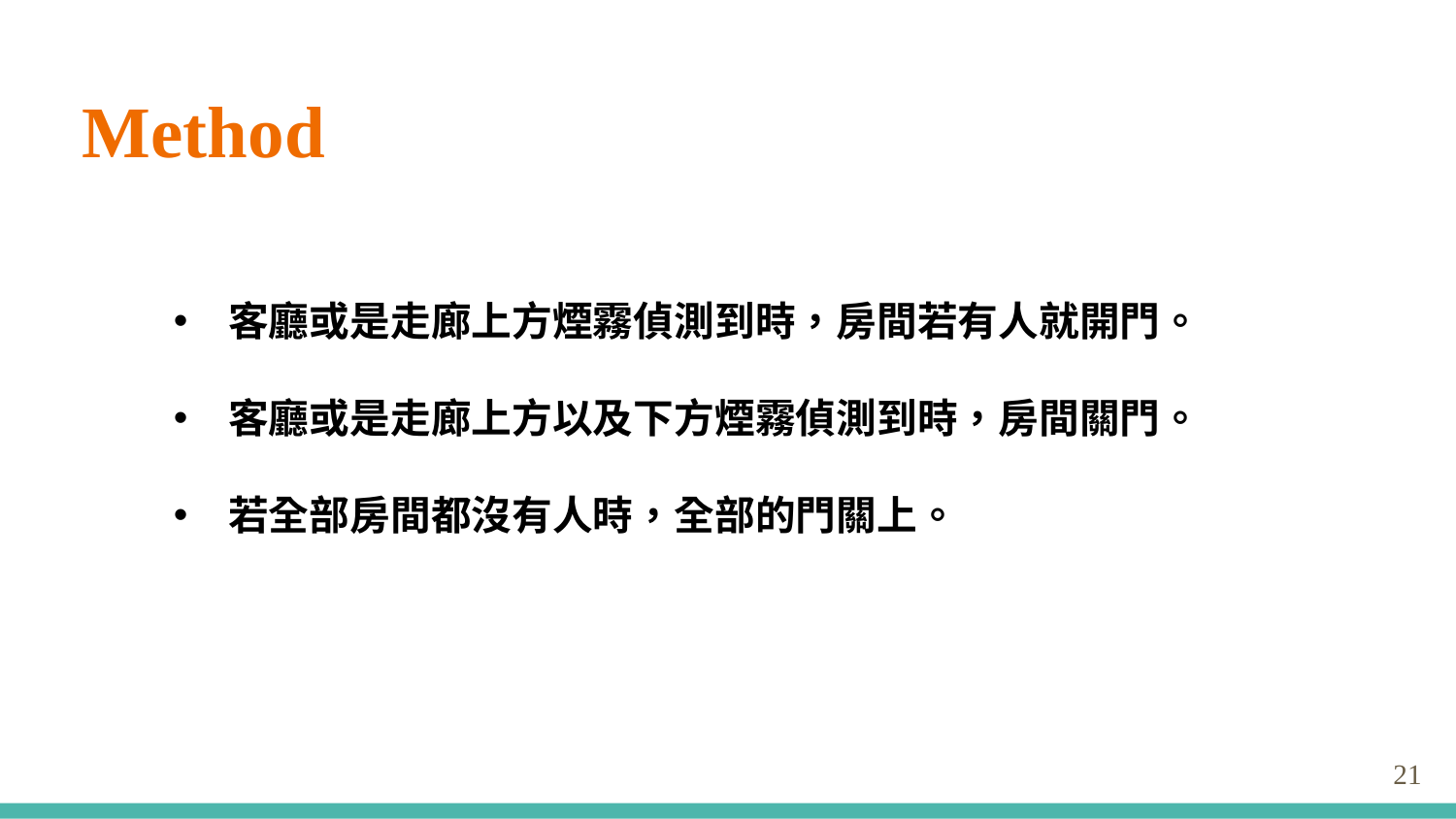

# Method

客廳或是走廊上方煙霧偵測到時，房間若有人就開門。

客廳或是走廊上方以及下方煙霧偵測到時，房間關門。

若全部房間都沒有人時，全部的門關上。
21